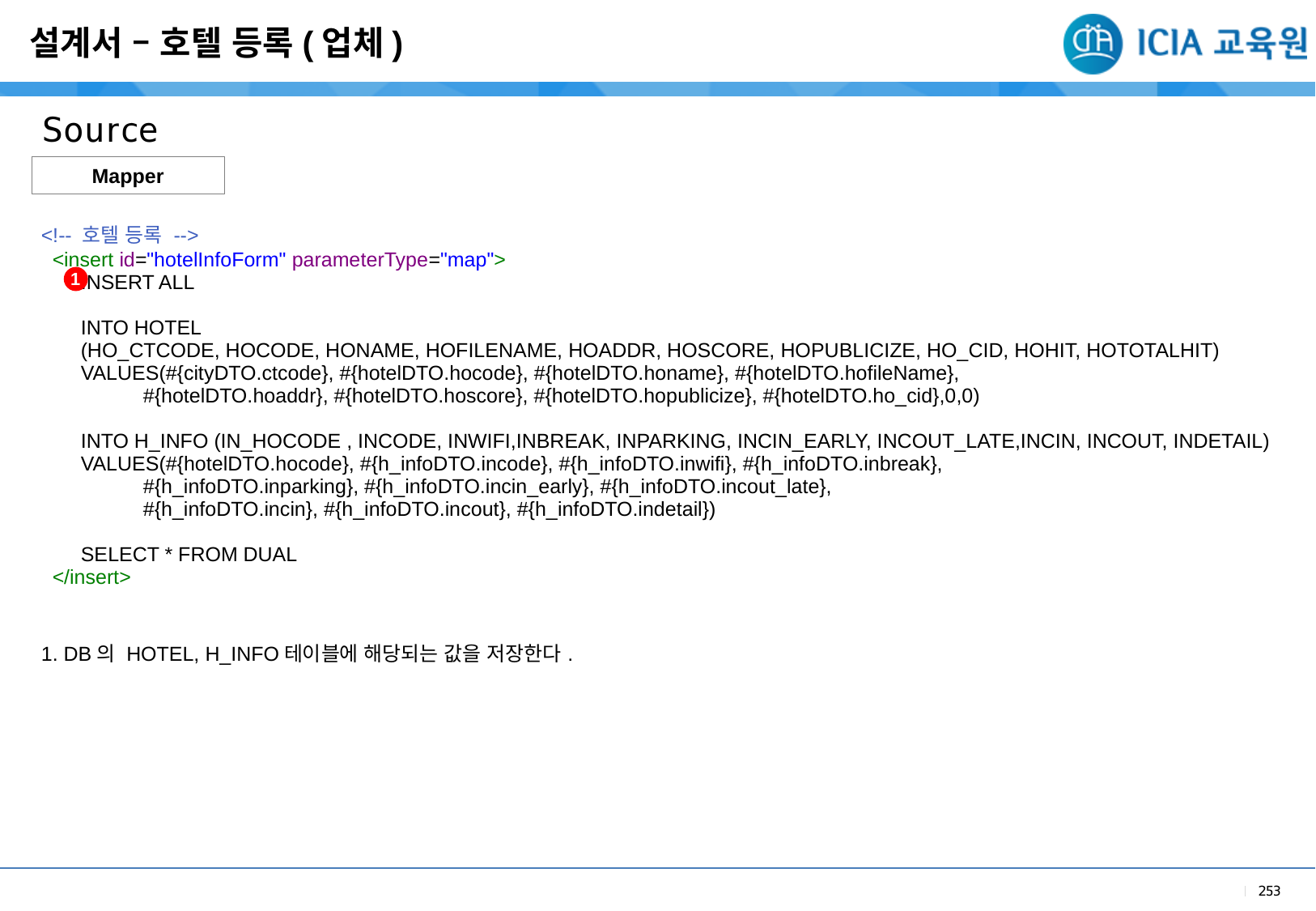

설계서 – 호텔 등록(업체)
Source
Mapper
| <!-- 호텔 등록 --> <insert id="hotelInfoForm" parameterType="map"> INSERT ALL INTO HOTEL (HO\_CTCODE, HOCODE, HONAME, HOFILENAME, HOADDR, HOSCORE, HOPUBLICIZE, HO\_CID, HOHIT, HOTOTALHIT) VALUES(#{cityDTO.ctcode}, #{hotelDTO.hocode}, #{hotelDTO.honame}, #{hotelDTO.hofileName}, #{hotelDTO.hoaddr}, #{hotelDTO.hoscore}, #{hotelDTO.hopublicize}, #{hotelDTO.ho\_cid},0,0) INTO H\_INFO (IN\_HOCODE , INCODE, INWIFI,INBREAK, INPARKING, INCIN\_EARLY, INCOUT\_LATE,INCIN, INCOUT, INDETAIL) VALUES(#{hotelDTO.hocode}, #{h\_infoDTO.incode}, #{h\_infoDTO.inwifi}, #{h\_infoDTO.inbreak}, #{h\_infoDTO.inparking}, #{h\_infoDTO.incin\_early}, #{h\_infoDTO.incout\_late}, #{h\_infoDTO.incin}, #{h\_infoDTO.incout}, #{h\_infoDTO.indetail}) SELECT \* FROM DUAL </insert> |
| --- |
| 1. DB의 HOTEL, H\_INFO테이블에 해당되는 값을 저장한다. |
1